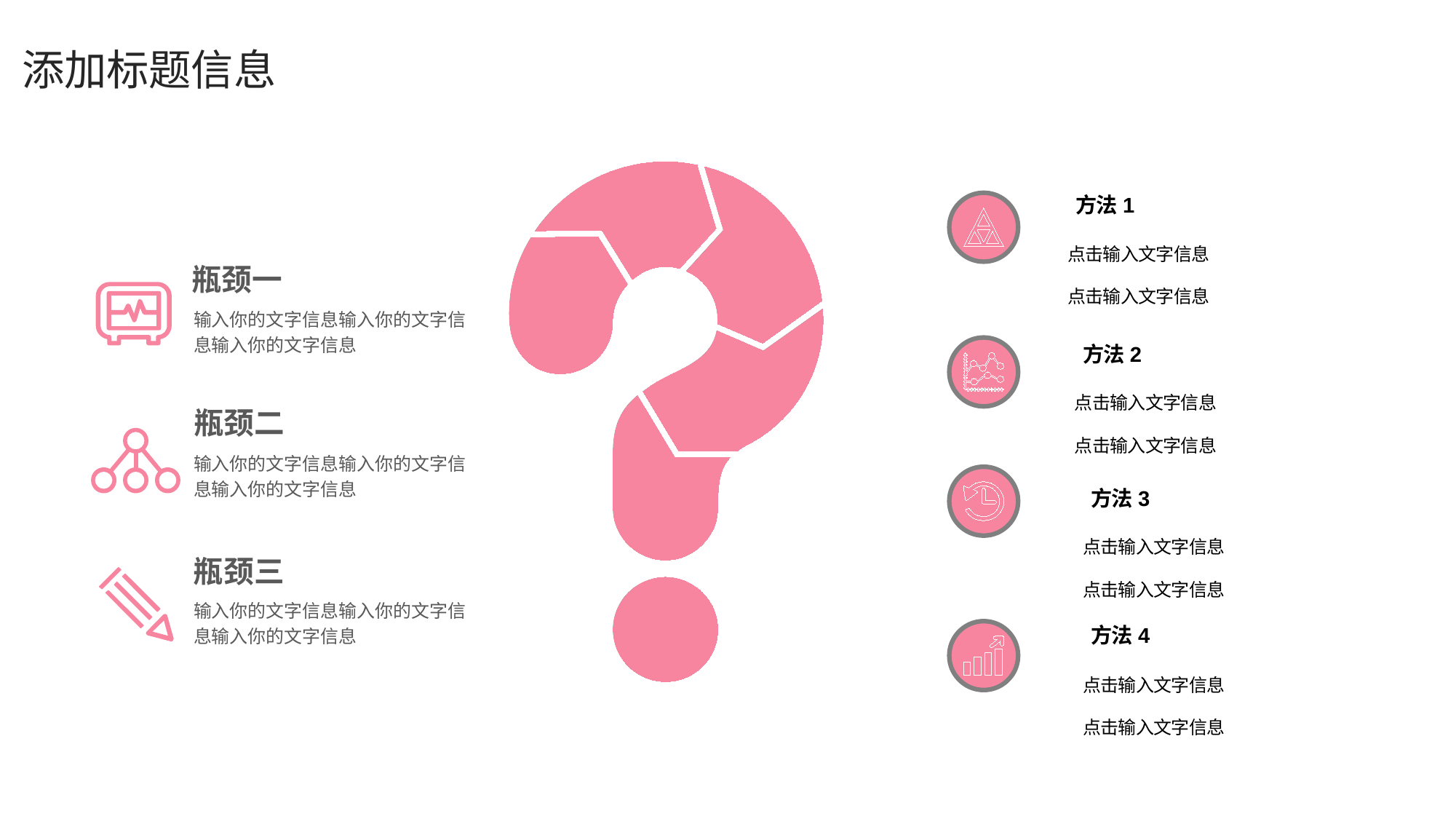

#
添加标题信息

方法1

点击输入文字信息
点击输入文字信息
瓶颈一
输入你的文字信息输入你的文字信息输入你的文字信息

方法2

点击输入文字信息
点击输入文字信息
瓶颈二
输入你的文字信息输入你的文字信息输入你的文字信息

方法3

点击输入文字信息
点击输入文字信息
瓶颈三
输入你的文字信息输入你的文字信息输入你的文字信息

方法4

点击输入文字信息
点击输入文字信息